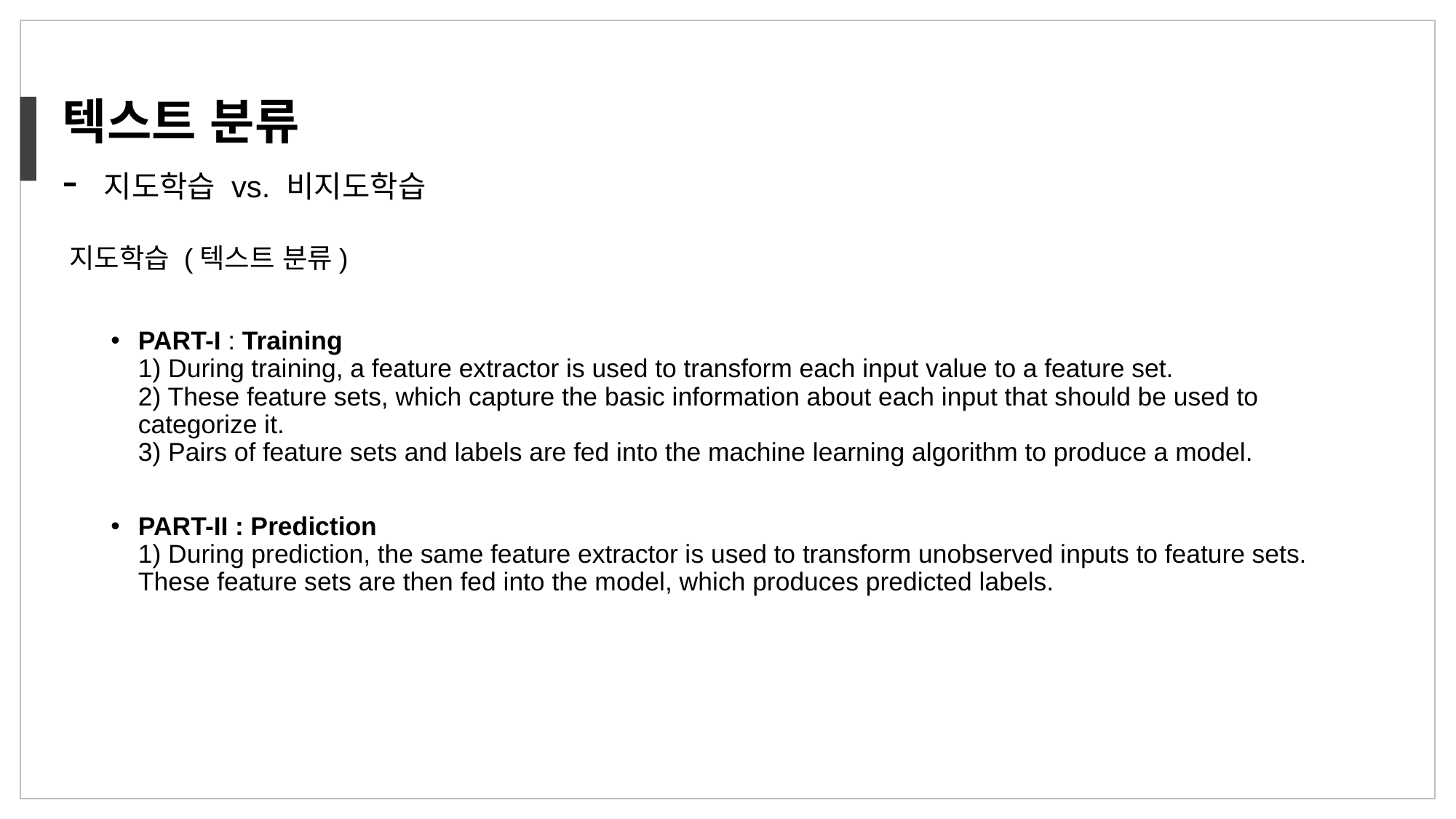

텍스트 분류
- 지도학습 vs. 비지도학습

지도학습 (텍스트 분류)

PART-I : Training
1) During training, a feature extractor is used to transform each input value to a feature set.
2) These feature sets, which capture the basic information about each input that should be used to categorize it.
3) Pairs of feature sets and labels are fed into the machine learning algorithm to produce a model.
PART-II : Prediction
1) During prediction, the same feature extractor is used to transform unobserved inputs to feature sets. These feature sets are then fed into the model, which produces predicted labels.